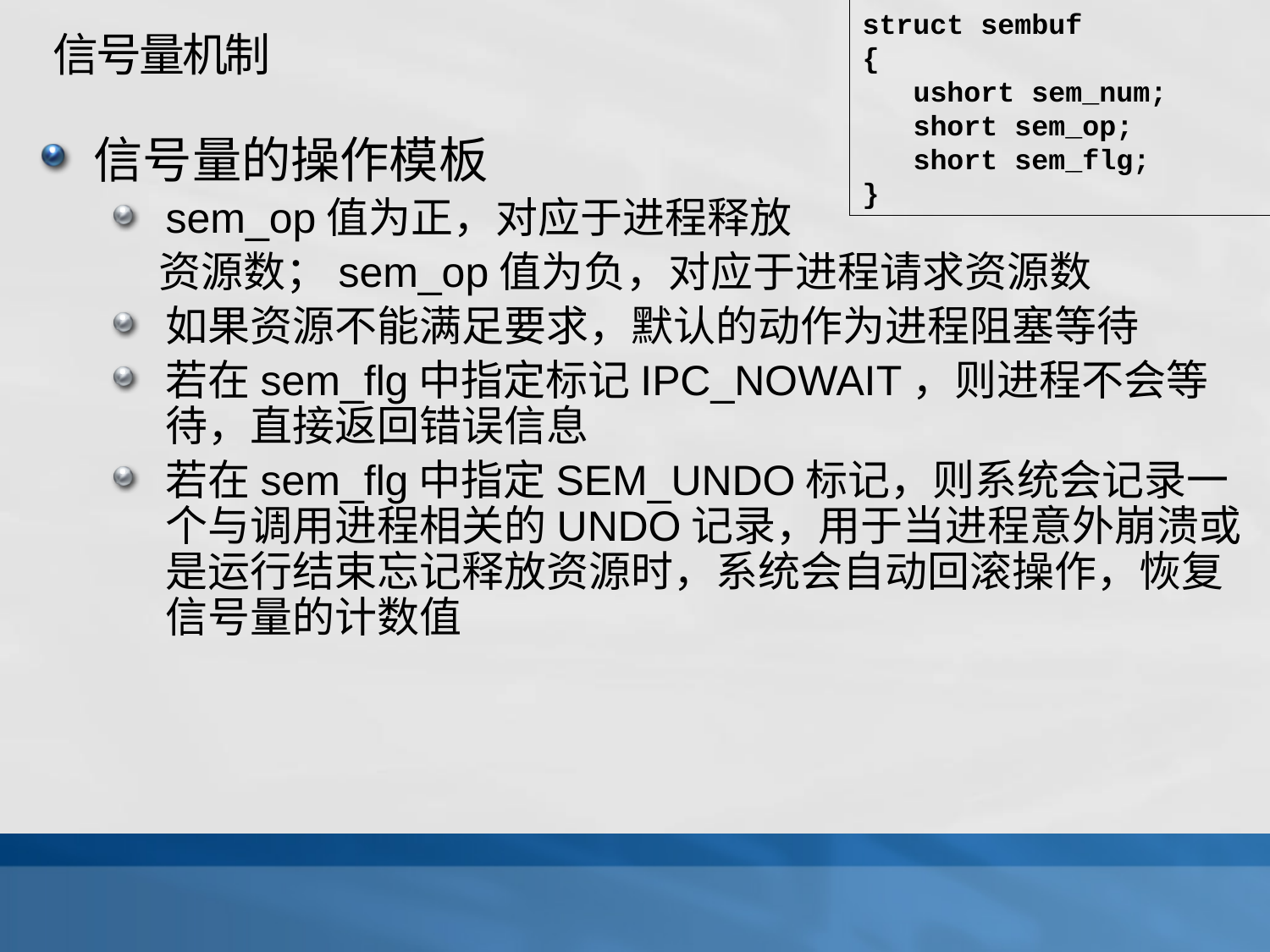

struct sembuf
{
   ushort sem_num;
   short sem_op;
   short sem_flg;
}
# 信号量机制

信号量的操作模板
sem_op值为正，对应于进程释放
    资源数；sem_op值为负，对应于进程请求资源数
如果资源不能满足要求，默认的动作为进程阻塞等待
若在sem_flg中指定标记IPC_NOWAIT，则进程不会等待，直接返回错误信息
若在sem_flg中指定SEM_UNDO标记，则系统会记录一个与调用进程相关的UNDO记录，用于当进程意外崩溃或是运行结束忘记释放资源时，系统会自动回滚操作，恢复信号量的计数值